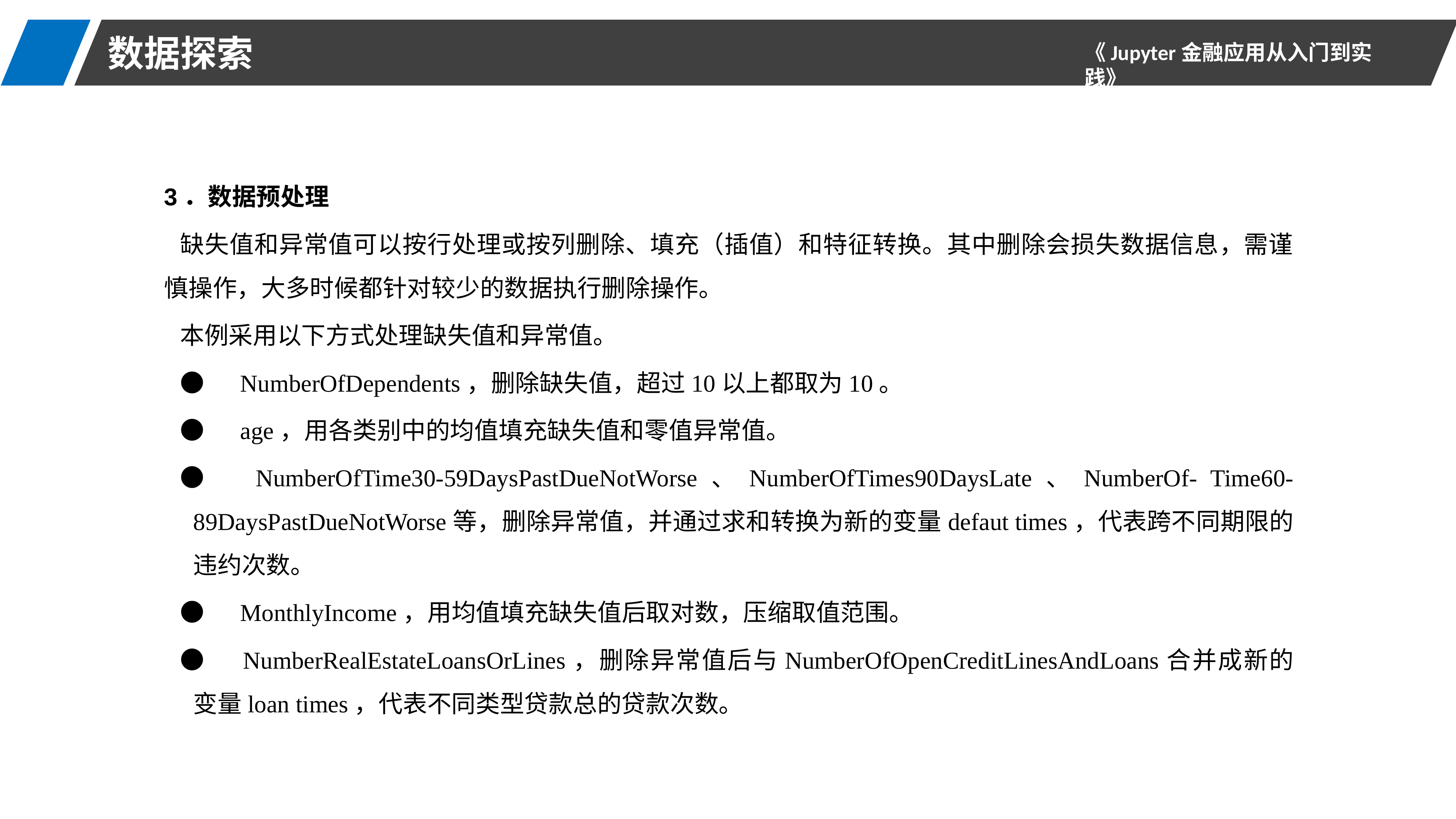

数据探索
3．数据预处理
缺失值和异常值可以按行处理或按列删除、填充（插值）和特征转换。其中删除会损失数据信息，需谨慎操作，大多时候都针对较少的数据执行删除操作。
本例采用以下方式处理缺失值和异常值。
●　NumberOfDependents，删除缺失值，超过10以上都取为10。
●　age，用各类别中的均值填充缺失值和零值异常值。
●　NumberOfTime30-59DaysPastDueNotWorse、NumberOfTimes90DaysLate、NumberOf- Time60-89DaysPastDueNotWorse等，删除异常值，并通过求和转换为新的变量defaut times，代表跨不同期限的违约次数。
●　MonthlyIncome，用均值填充缺失值后取对数，压缩取值范围。
●　NumberRealEstateLoansOrLines，删除异常值后与NumberOfOpenCreditLinesAndLoans合并成新的变量loan times，代表不同类型贷款总的贷款次数。